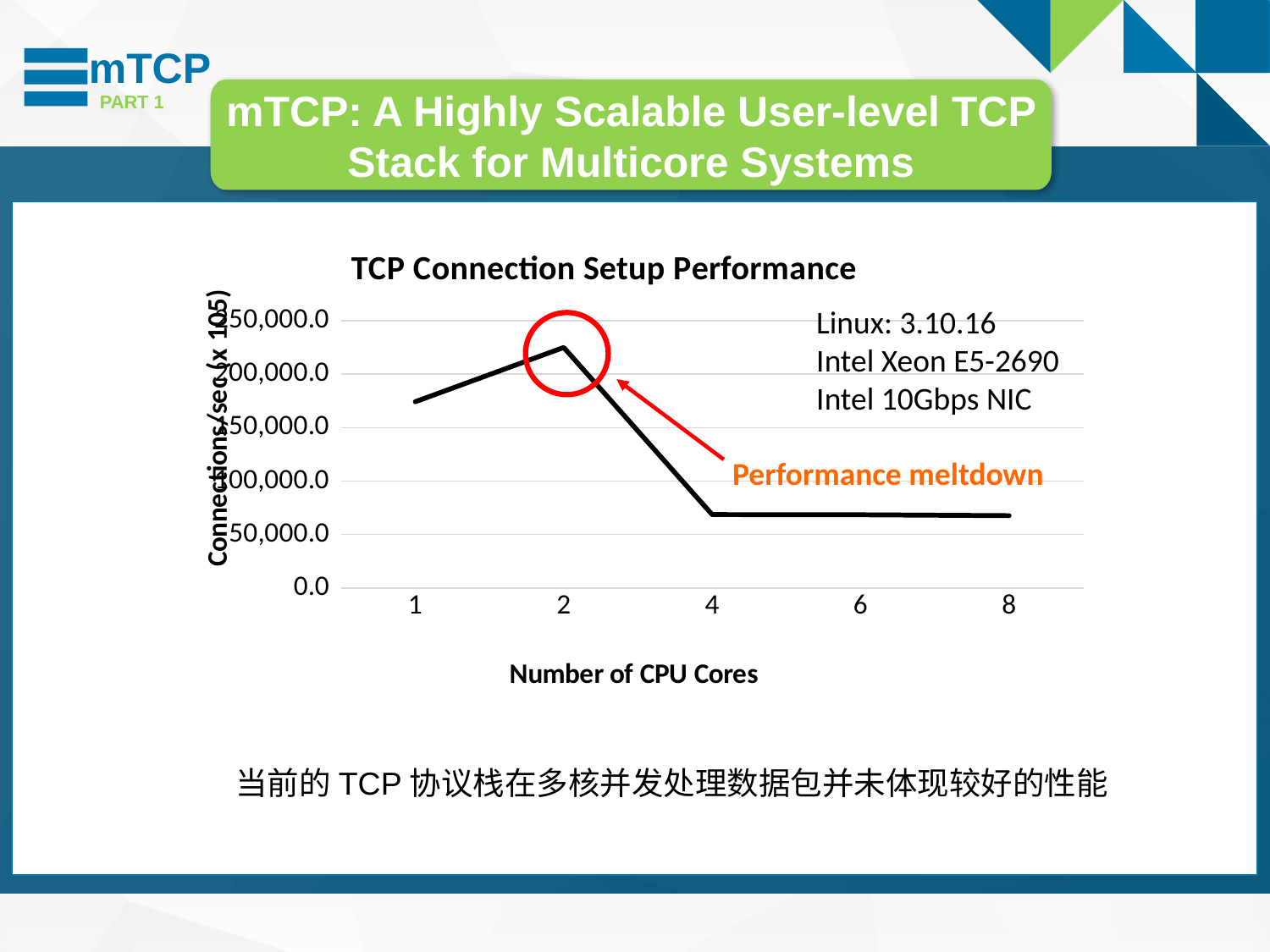

mTCP

mTCP: A Highly Scalable User-level TCP Stack for Multicore Systems
PART 1

### Chart: TCP Connection Setup Performance

| Category | Linux |
|---|---|
| 1.0 | 174114.733333 |
| 2.0 | 224862.8 |
| 4.0 | 68626.74803099994 |
| 6.0 | 68430.264368 |
| 8.0 | 67598.90243899997 |
Linux: 3.10.16
Intel Xeon E5-2690
Intel 10Gbps NIC

Performance meltdown

当前的TCP协议栈在多核并发处理数据包并未体现较好的性能